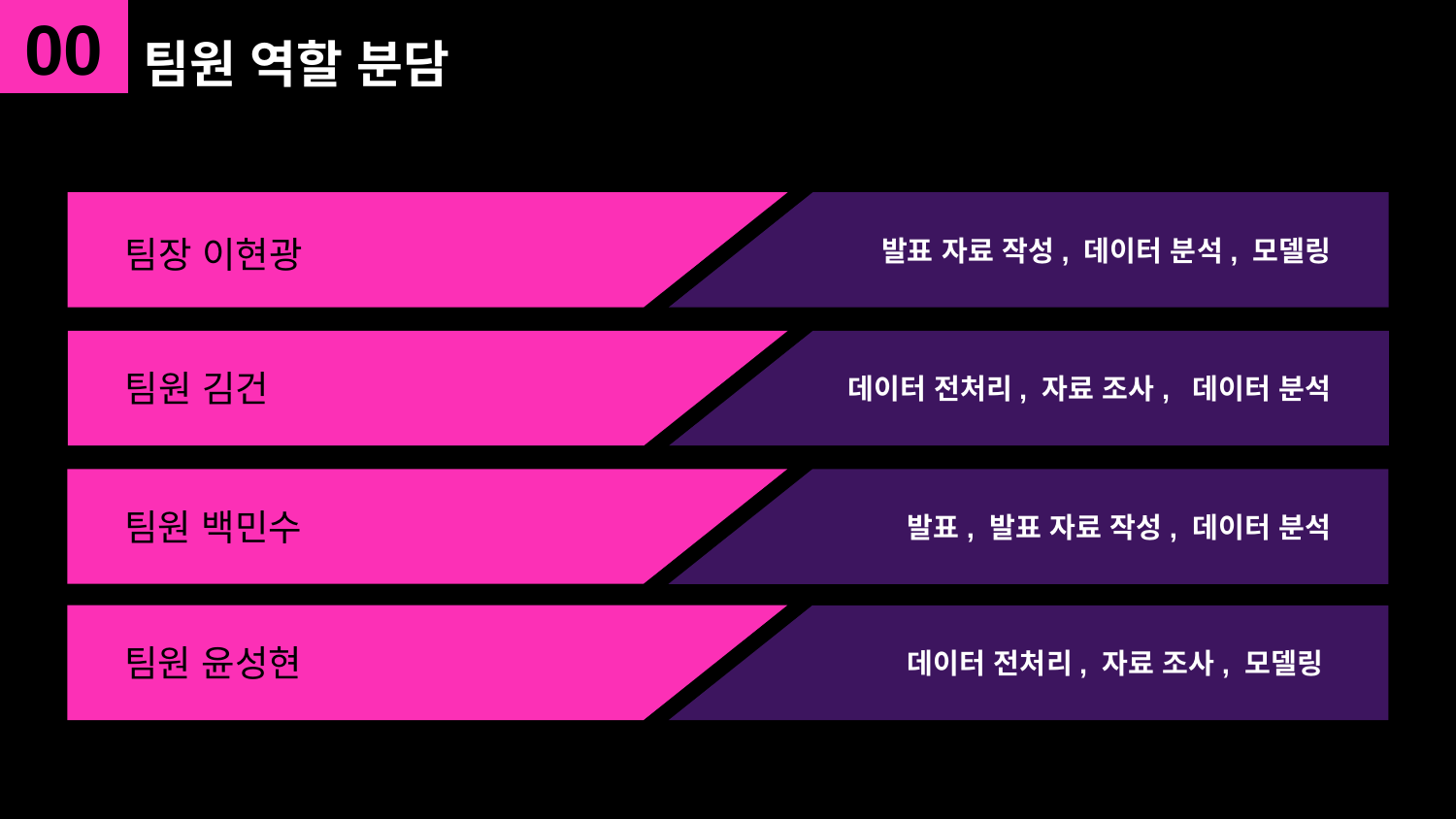

00
팀원 역할 분담
팀장 이현광
발표 자료 작성, 데이터 분석, 모델링
팀원 김건
데이터 전처리, 자료 조사,  데이터 분석
팀원 백민수
발표, 발표 자료 작성, 데이터 분석
팀원 윤성현
데이터 전처리, 자료 조사, 모델링